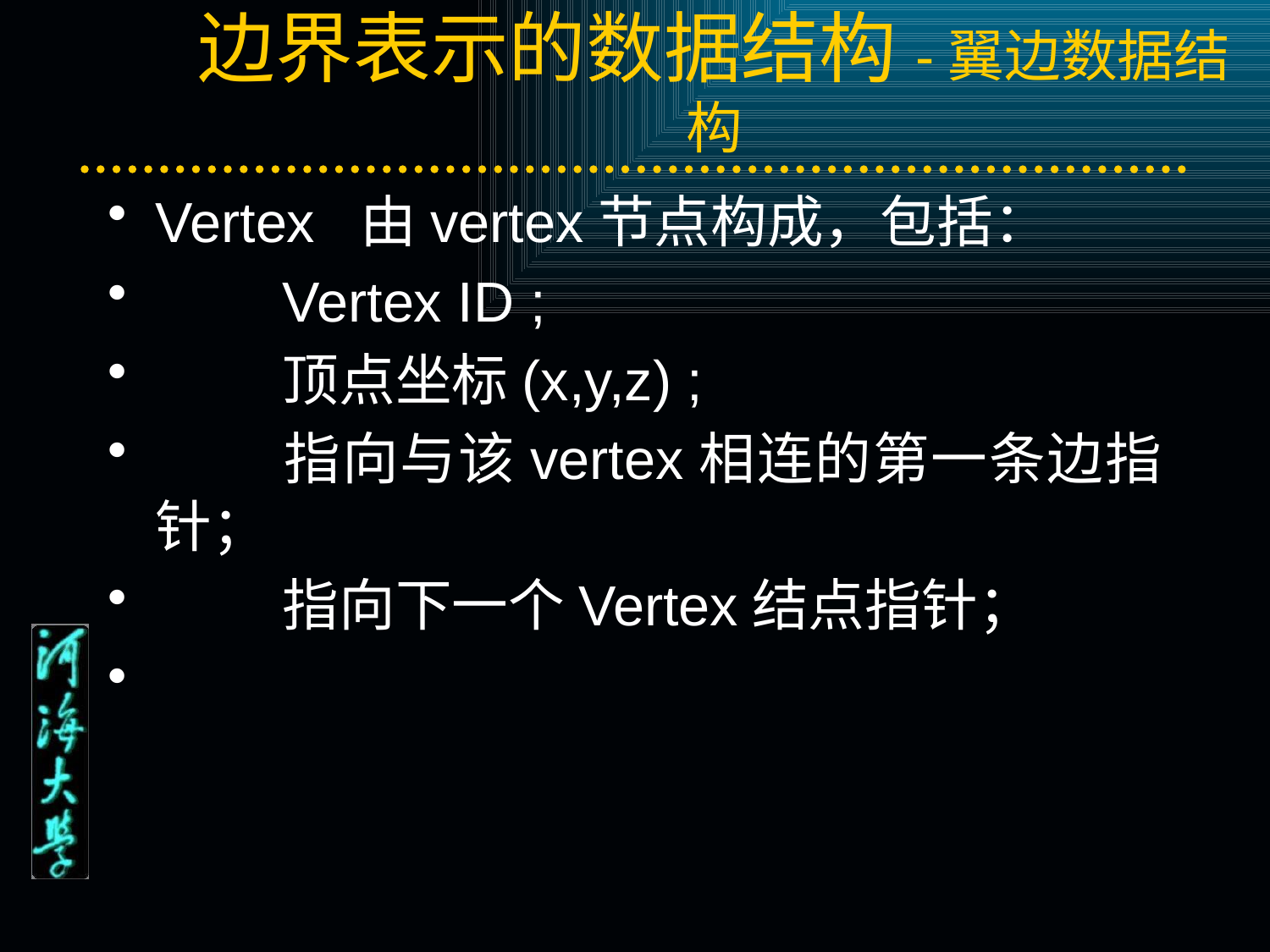

# 边界表示的数据结构-翼边数据结构
Vertex  由vertex节点构成，包括：
	Vertex ID ;
	顶点坐标(x,y,z) ;
	指向与该vertex相连的第一条边指针；
	指向下一个Vertex结点指针；

72